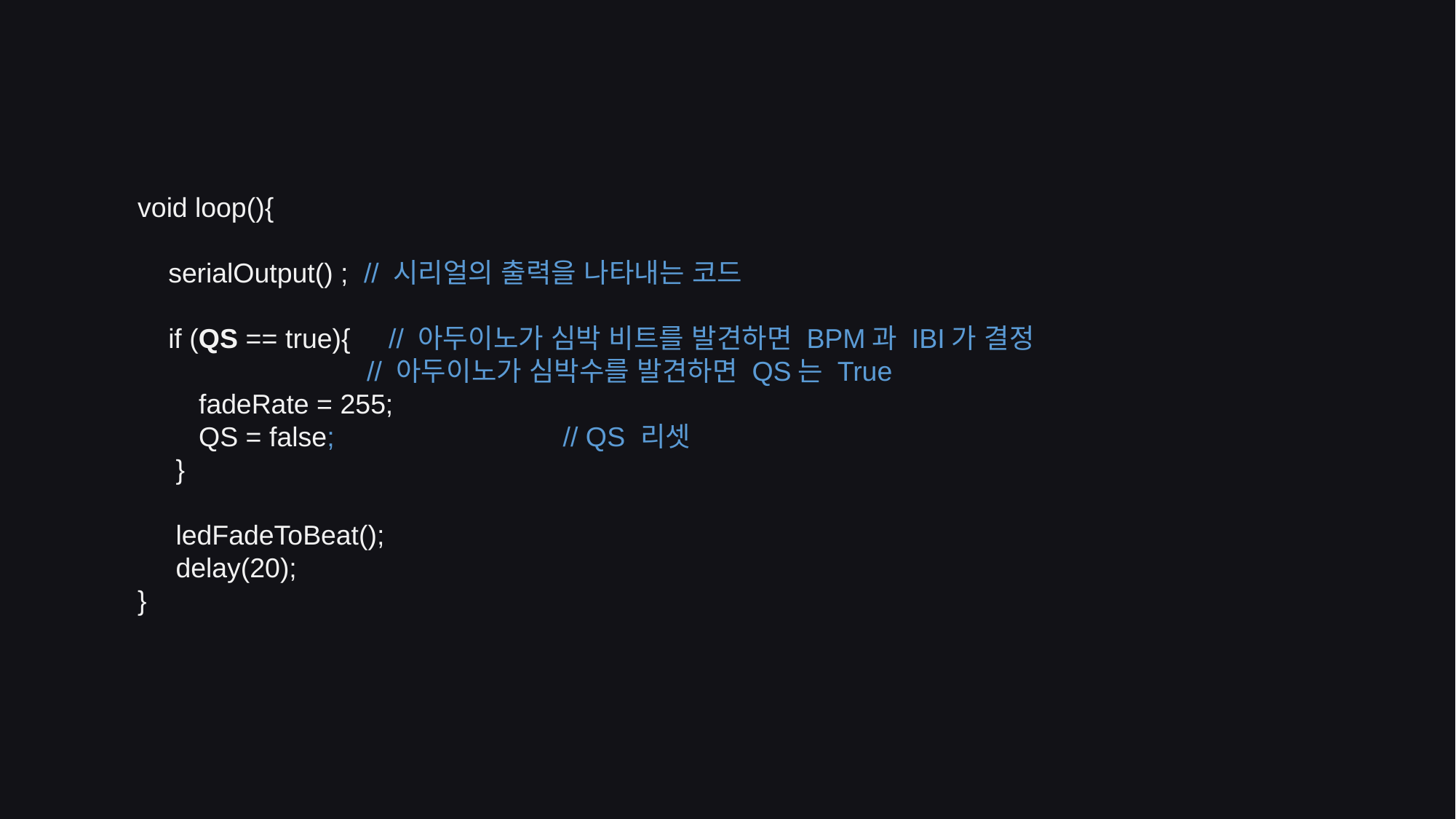

void loop(){

    serialOutput() ;  // 시리얼의 출력을 나타내는 코드

    if (QS == true){     // 아두이노가 심박 비트를 발견하면 BPM과 IBI가 결정
                              // 아두이노가 심박수를 발견하면 QS는 True
        fadeRate = 255;
        QS = false;                              // QS 리셋
     }

     ledFadeToBeat();
     delay(20);
}